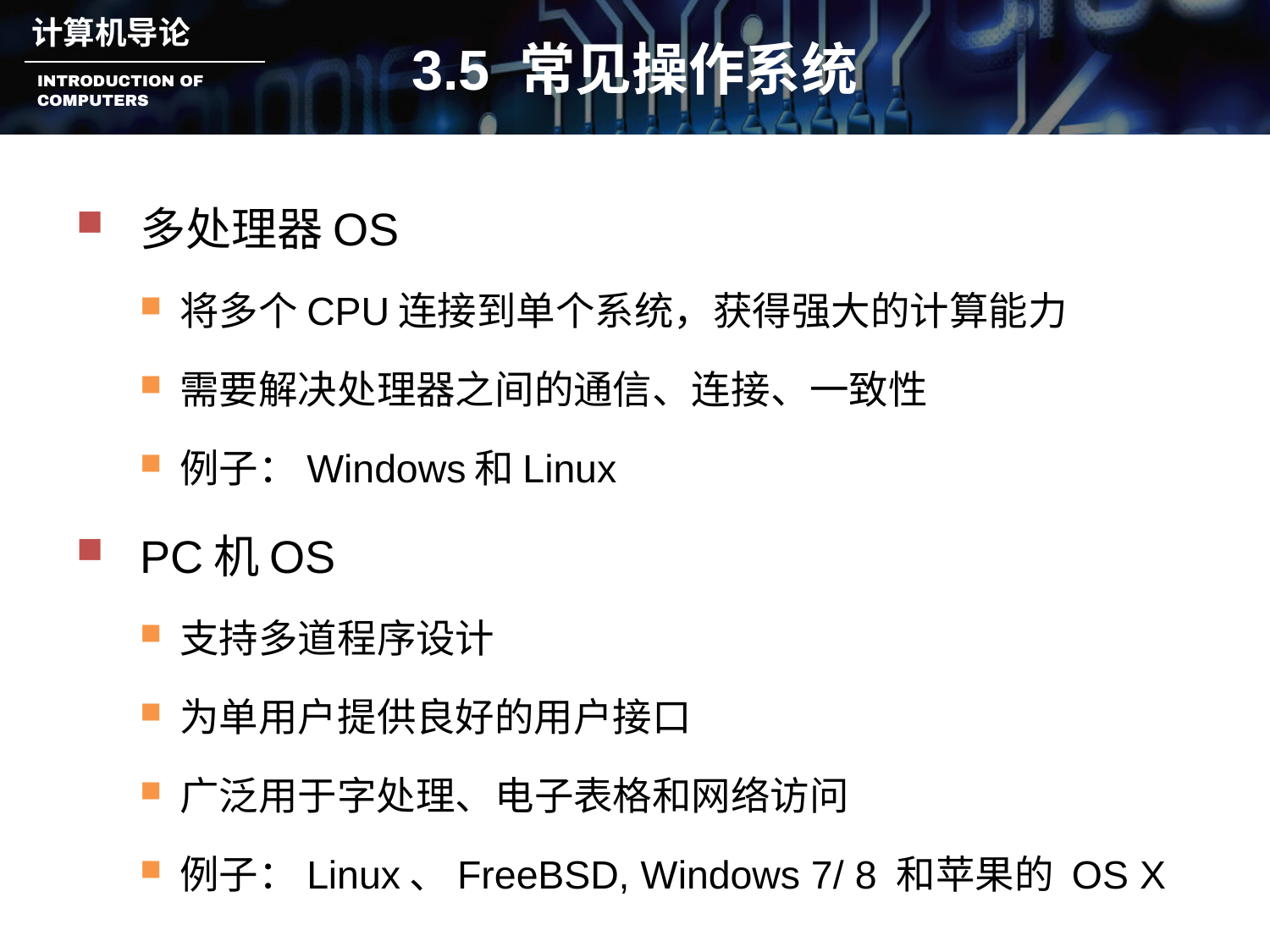

# 3.5 常见操作系统
多处理器OS
将多个CPU连接到单个系统，获得强大的计算能力
需要解决处理器之间的通信、连接、一致性
例子：Windows和Linux
PC机OS
支持多道程序设计
为单用户提供良好的用户接口
广泛用于字处理、电子表格和网络访问
例子：Linux、FreeBSD, Windows 7/ 8 和苹果的 OS X